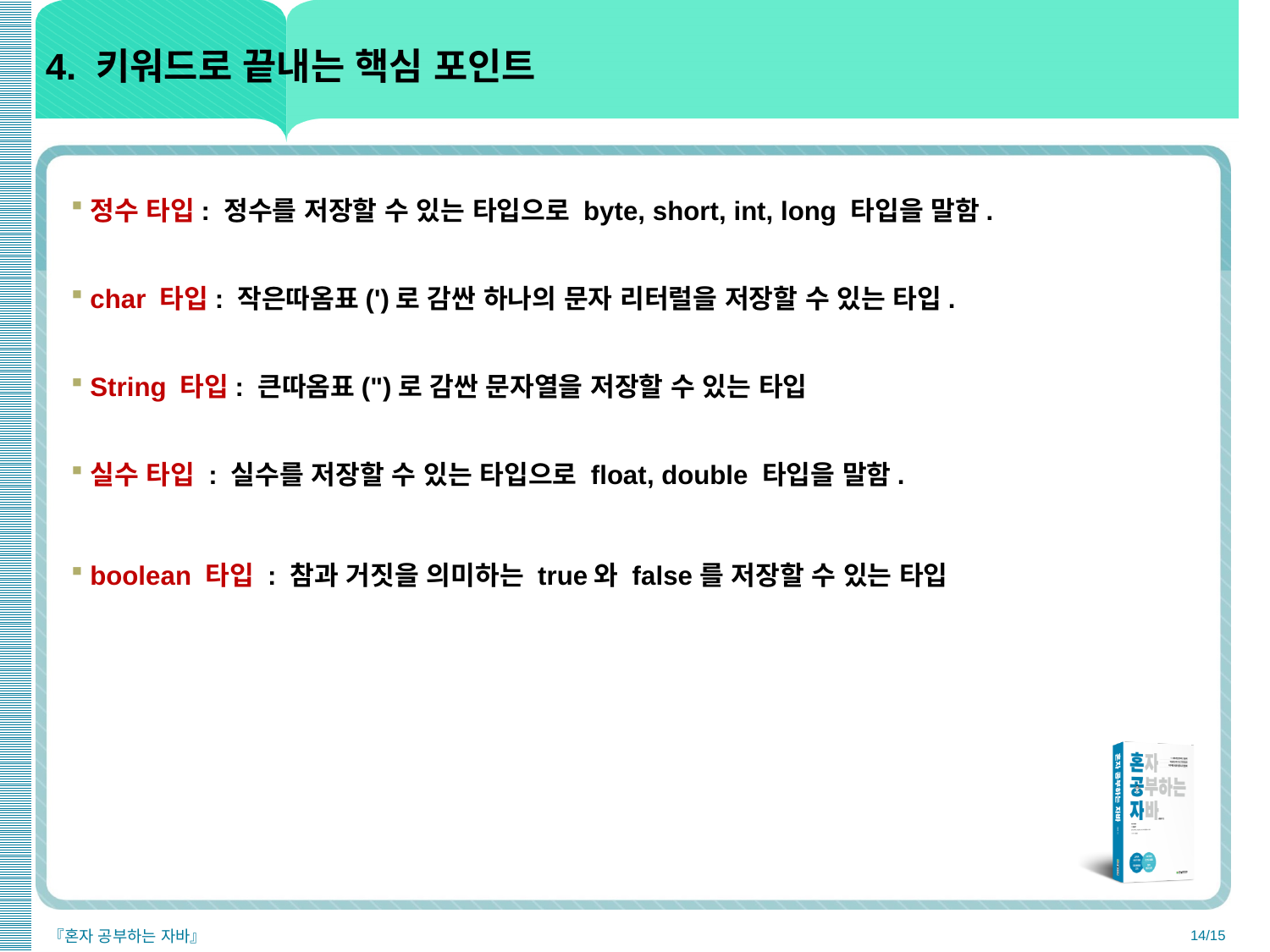

# 4. 키워드로 끝내는 핵심 포인트

정수 타입: 정수를 저장할 수 있는 타입으로 byte, short, int, long 타입을 말함.

char 타입: 작은따옴표(')로 감싼 하나의 문자 리터럴을 저장할 수 있는 타입.

String 타입: 큰따옴표(")로 감싼 문자열을 저장할 수 있는 타입

실수 타입 : 실수를 저장할 수 있는 타입으로 float, double 타입을 말함.

boolean 타입 : 참과 거짓을 의미하는 true와 false를 저장할 수 있는 타입